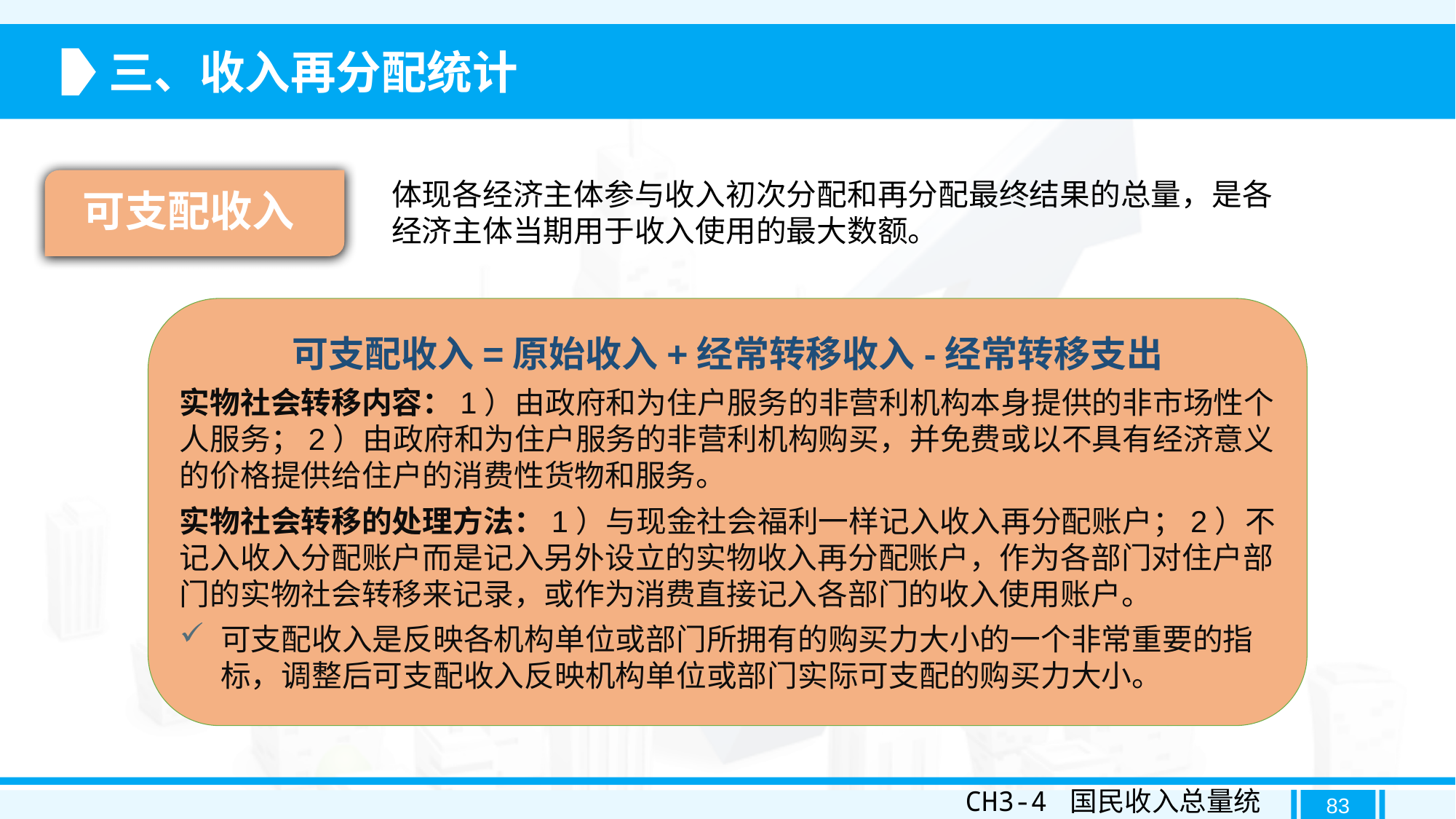

三、收入再分配统计

可支配收入
体现各经济主体参与收入初次分配和再分配最终结果的总量，是各经济主体当期用于收入使用的最大数额。
可支配收入=原始收入+经常转移收入-经常转移支出
实物社会转移内容：1）由政府和为住户服务的非营利机构本身提供的非市场性个人服务；2）由政府和为住户服务的非营利机构购买，并免费或以不具有经济意义的价格提供给住户的消费性货物和服务。
实物社会转移的处理方法：1）与现金社会福利一样记入收入再分配账户；2）不记入收入分配账户而是记入另外设立的实物收入再分配账户，作为各部门对住户部门的实物社会转移来记录，或作为消费直接记入各部门的收入使用账户。
可支配收入是反映各机构单位或部门所拥有的购买力大小的一个非常重要的指标，调整后可支配收入反映机构单位或部门实际可支配的购买力大小。
CH3-4 国民收入总量统计
83